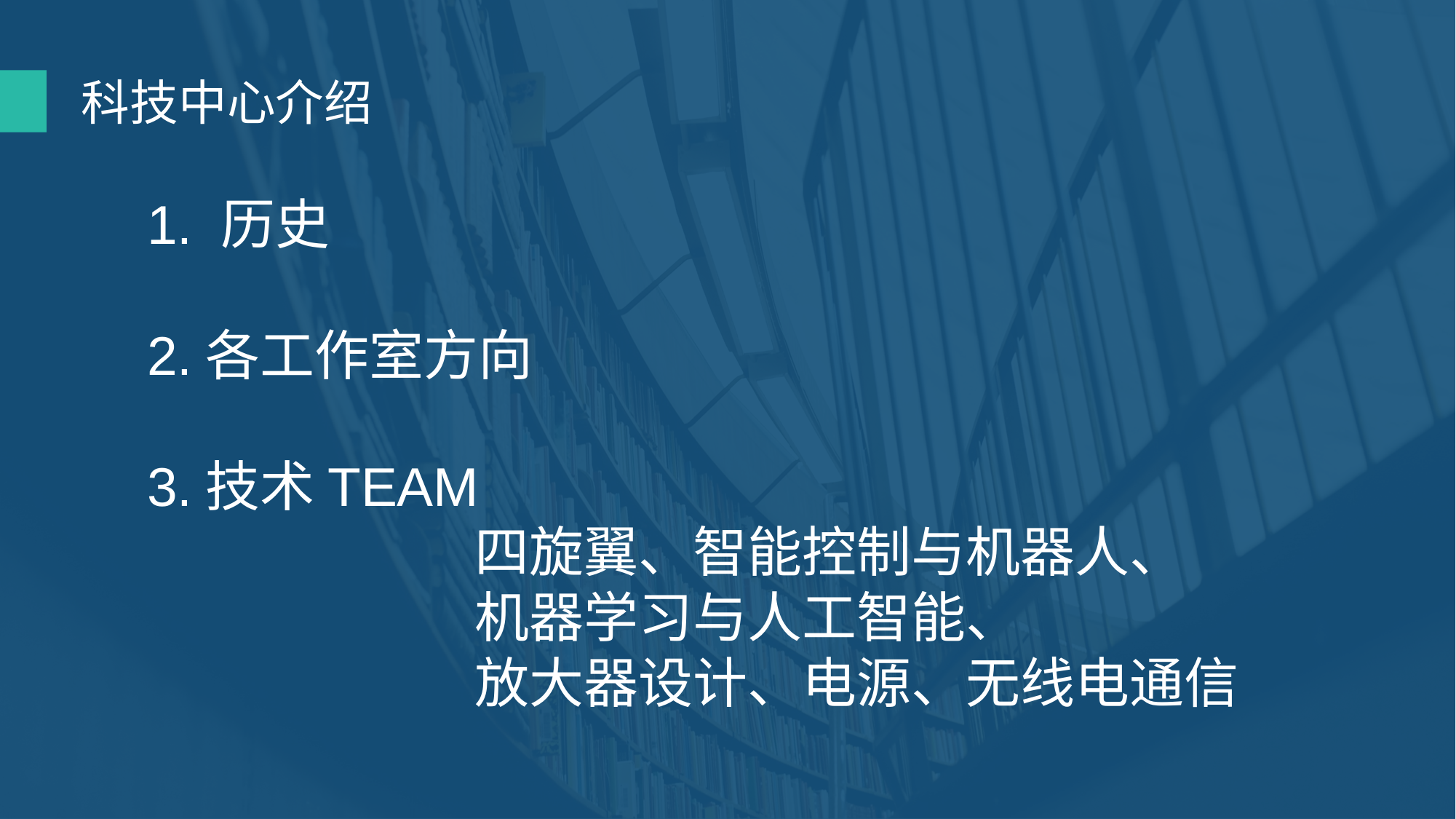

科技中心介绍
1. 历史

2.各工作室方向

3.技术TEAM
  			四旋翼、智能控制与机器人、
			机器学习与人工智能、
			放大器设计、电源、无线电通信